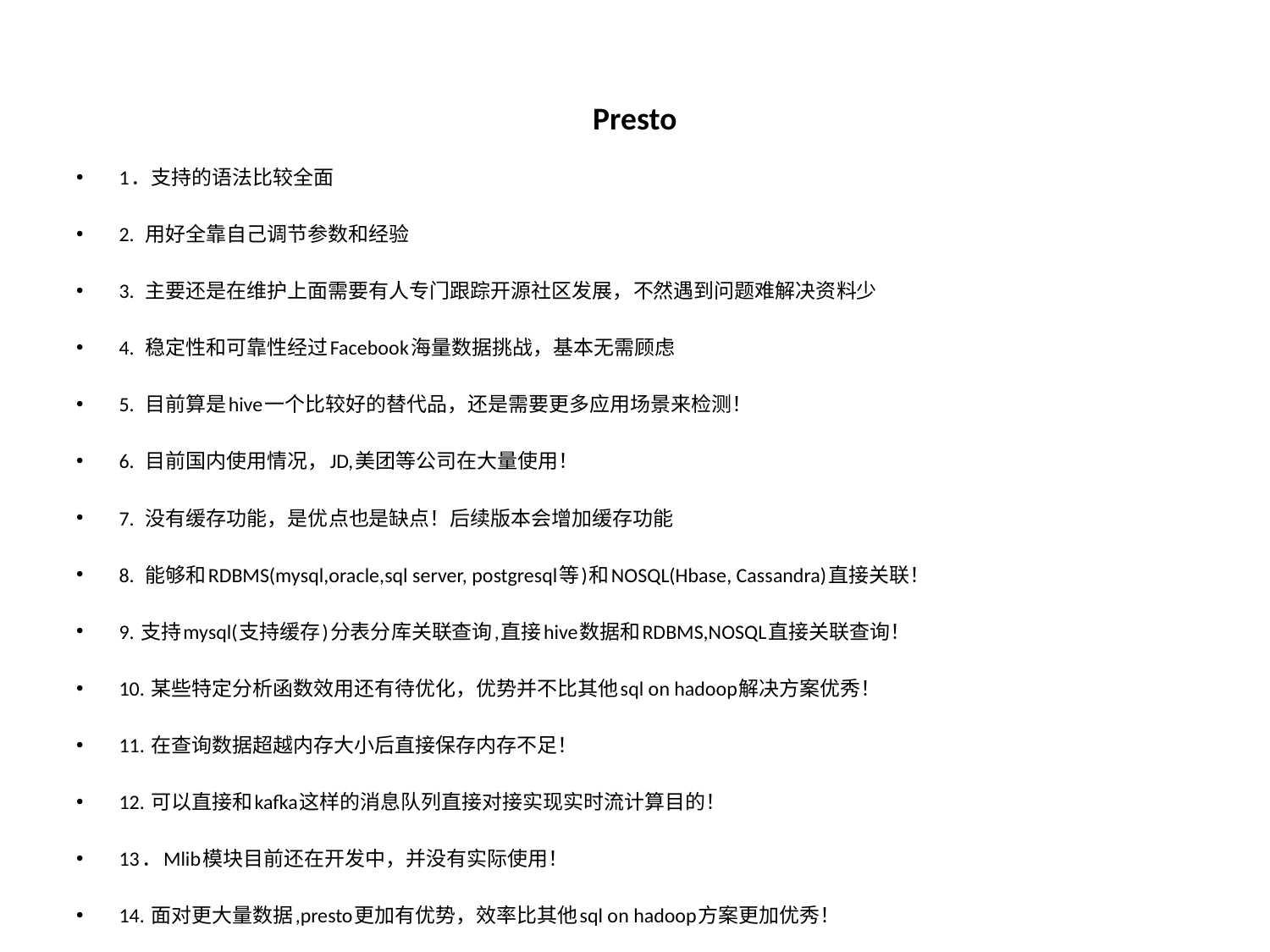

# Presto
1．支持的语法比较全面

2.  用好全靠自己调节参数和经验

3.  主要还是在维护上面需要有人专门跟踪开源社区发展，不然遇到问题难解决资料少

4.  稳定性和可靠性经过Facebook海量数据挑战，基本无需顾虑

5.  目前算是hive一个比较好的替代品，还是需要更多应用场景来检测！

6.  目前国内使用情况，JD,美团等公司在大量使用！

7.  没有缓存功能，是优点也是缺点！后续版本会增加缓存功能

8.  能够和RDBMS(mysql,oracle,sql server, postgresql等)和NOSQL(Hbase, Cassandra)直接关联！

9. 支持mysql(支持缓存)分表分库关联查询,直接hive数据和RDBMS,NOSQL直接关联查询！

10. 某些特定分析函数效用还有待优化，优势并不比其他sql on hadoop解决方案优秀！

11. 在查询数据超越内存大小后直接保存内存不足！

12. 可以直接和kafka这样的消息队列直接对接实现实时流计算目的！

13．Mlib模块目前还在开发中，并没有实际使用！

14. 面对更大量数据,presto更加有优势，效率比其他sql on hadoop方案更加优秀！